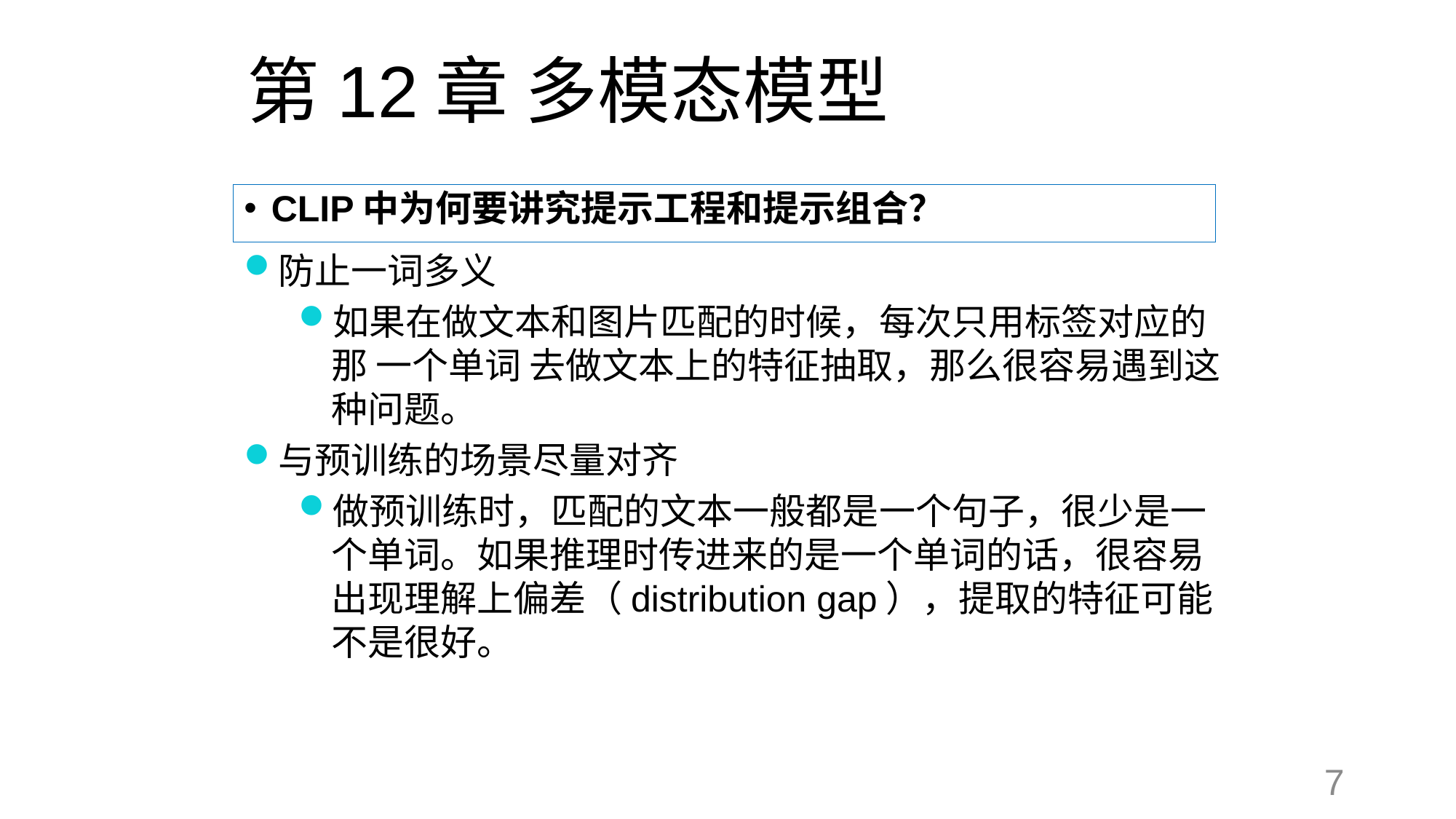

# 第12章 多模态模型
CLIP中为何要讲究提示工程和提示组合？

防止一词多义
如果在做文本和图片匹配的时候，每次只用标签对应的那 一个单词 去做文本上的特征抽取，那么很容易遇到这种问题。
与预训练的场景尽量对齐
做预训练时，匹配的文本一般都是一个句子，很少是一个单词。如果推理时传进来的是一个单词的话，很容易出现理解上偏差（distribution gap），提取的特征可能不是很好。

7